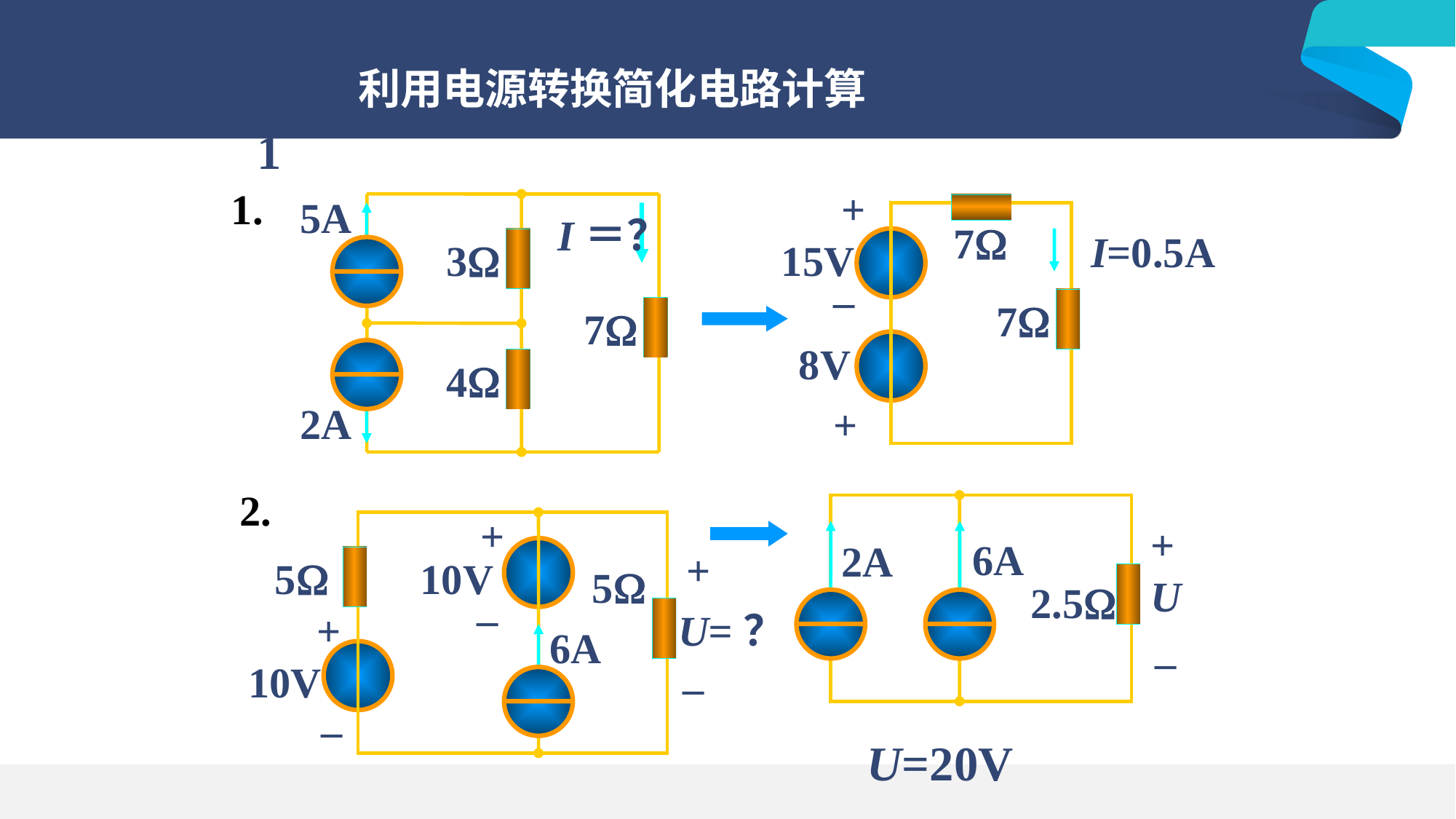

例1
利用电源转换简化电路计算
+

7Ω
15V

_
7Ω

8V

+
1.
5A

I＝？

3Ω

7Ω

4Ω

2A

I=0.5A

2.
+

+
5Ω

10V
5Ω
_
+

U=？
6A

_
10V

_

+

6A
2A

U
2.5Ω

_

U=20V